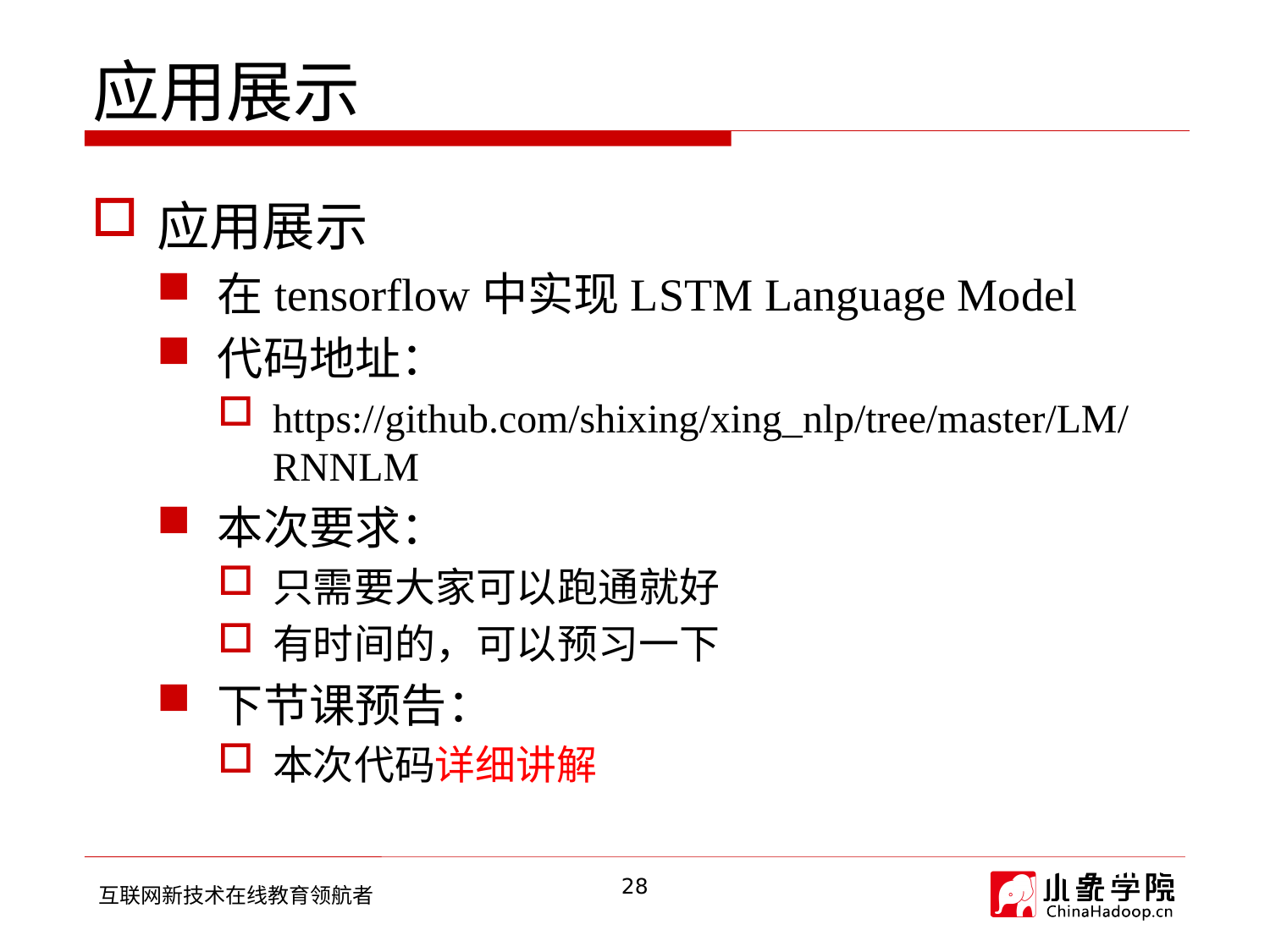

# 应用展示
应用展示
在tensorflow中实现LSTM Language Model
代码地址：
https://github.com/shixing/xing_nlp/tree/master/LM/RNNLM
本次要求：
只需要大家可以跑通就好
有时间的，可以预习一下
下节课预告：
本次代码详细讲解
28